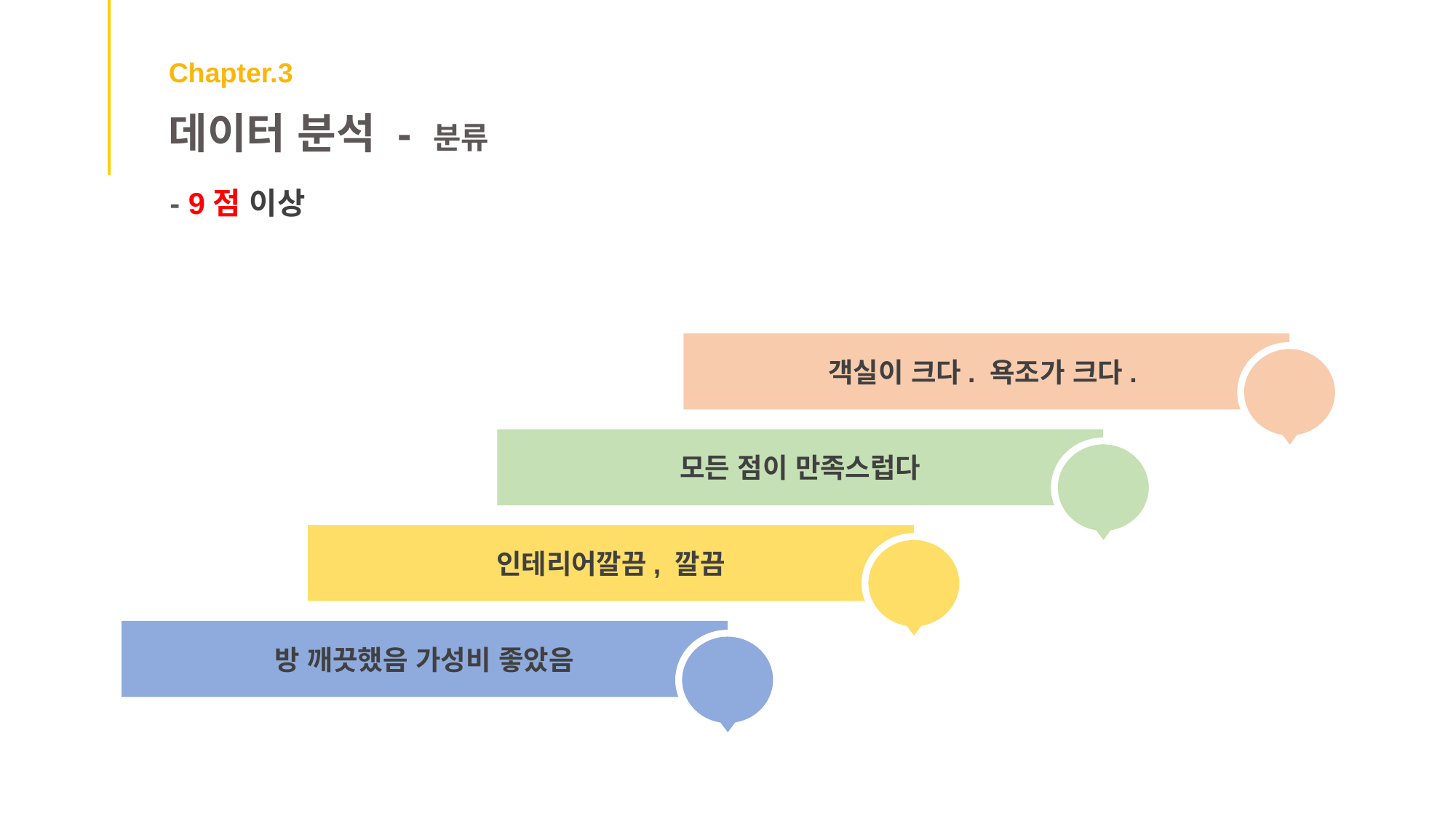

Chapter.3
데이터 분석 - 분류
- 9점 이상
객실이 크다. 욕조가 크다.

모든 점이 만족스럽다

인테리어깔끔, 깔끔

방 깨끗했음 가성비 좋았음